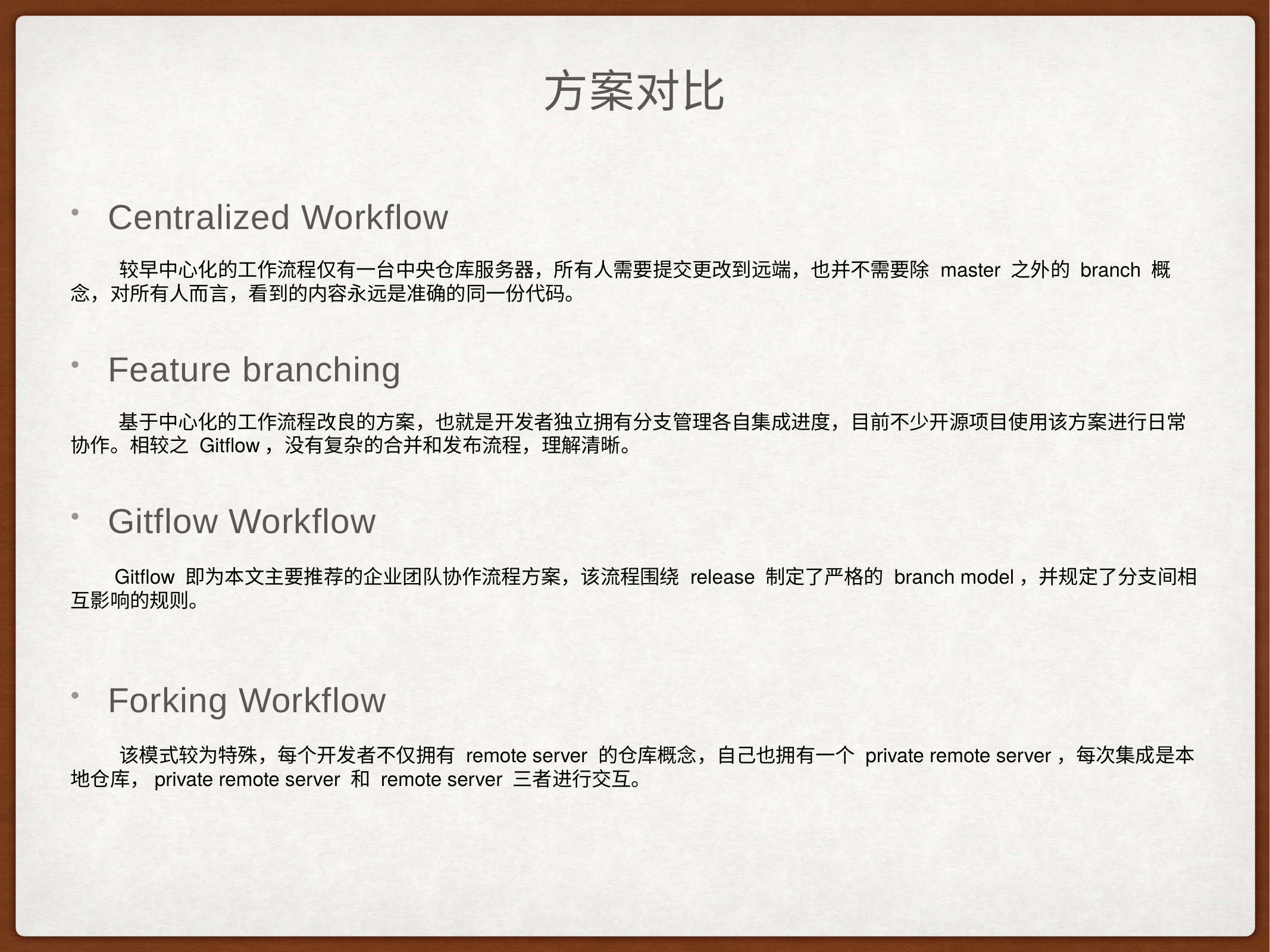

# 方案对比

Centralized Workflow
         较早中心化的工作流程仅有一台中央仓库服务器，所有人需要提交更改到远端，也并不需要除 master 之外的 branch 概念，对所有人而言，看到的内容永远是准确的同一份代码。
Feature branching

        基于中心化的工作流程改良的方案，也就是开发者独立拥有分支管理各自集成进度，目前不少开源项目使用该方案进行日常协作。相较之 Gitflow，没有复杂的合并和发布流程，理解清晰。
Gitflow Workflow

        Gitflow 即为本文主要推荐的企业团队协作流程方案，该流程围绕 release 制定了严格的 branch model，并规定了分支间相互影响的规则。

Forking Workflow

        该模式较为特殊，每个开发者不仅拥有 remote server 的仓库概念，自己也拥有一个 private remote server，每次集成是本地仓库，private remote server 和 remote server 三者进行交互。